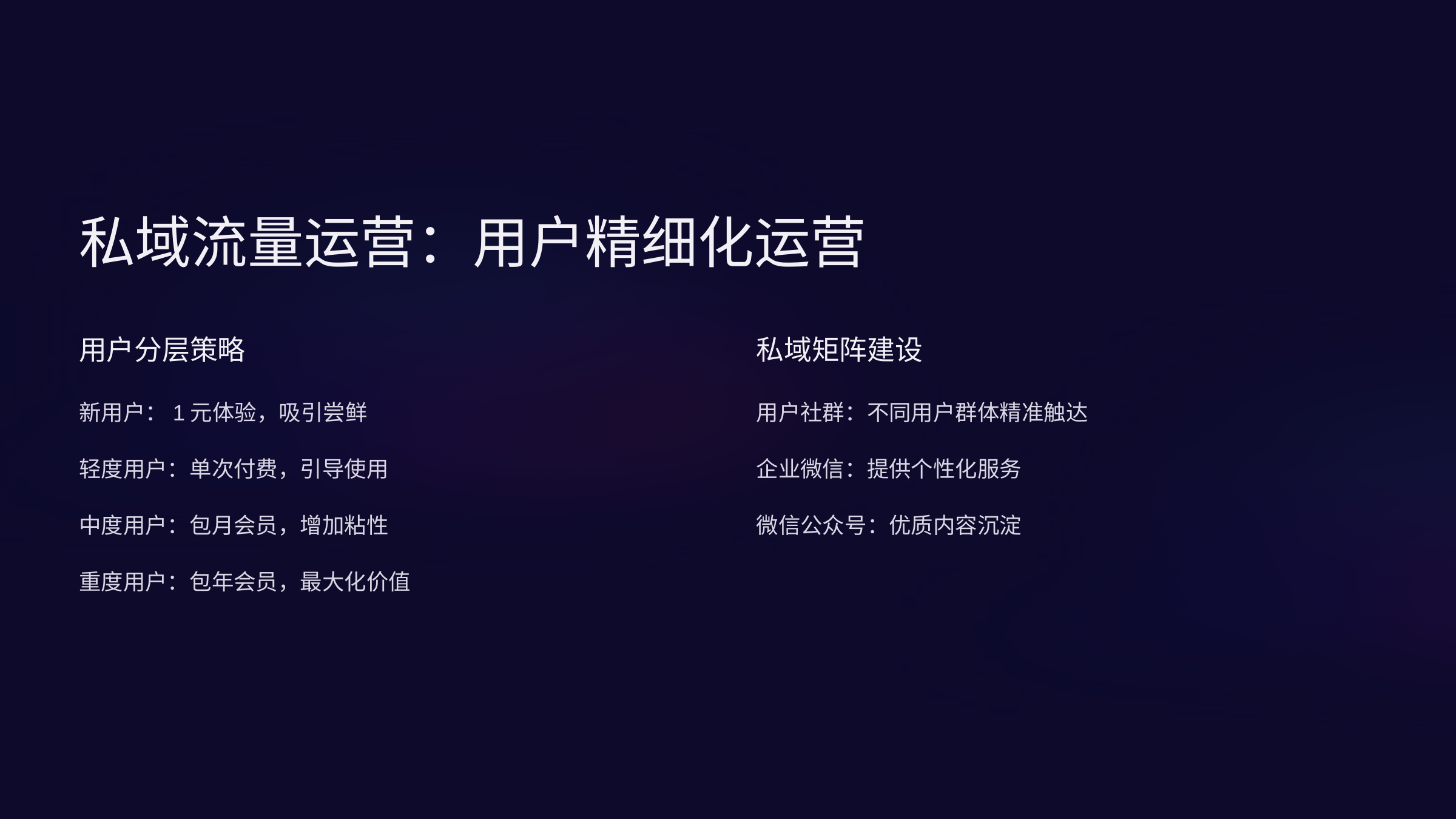

私域流量运营：用户精细化运营
用户分层策略
私域矩阵建设
新用户：1元体验，吸引尝鲜
用户社群：不同用户群体精准触达
轻度用户：单次付费，引导使用
企业微信：提供个性化服务
中度用户：包月会员，增加粘性
微信公众号：优质内容沉淀
重度用户：包年会员，最大化价值